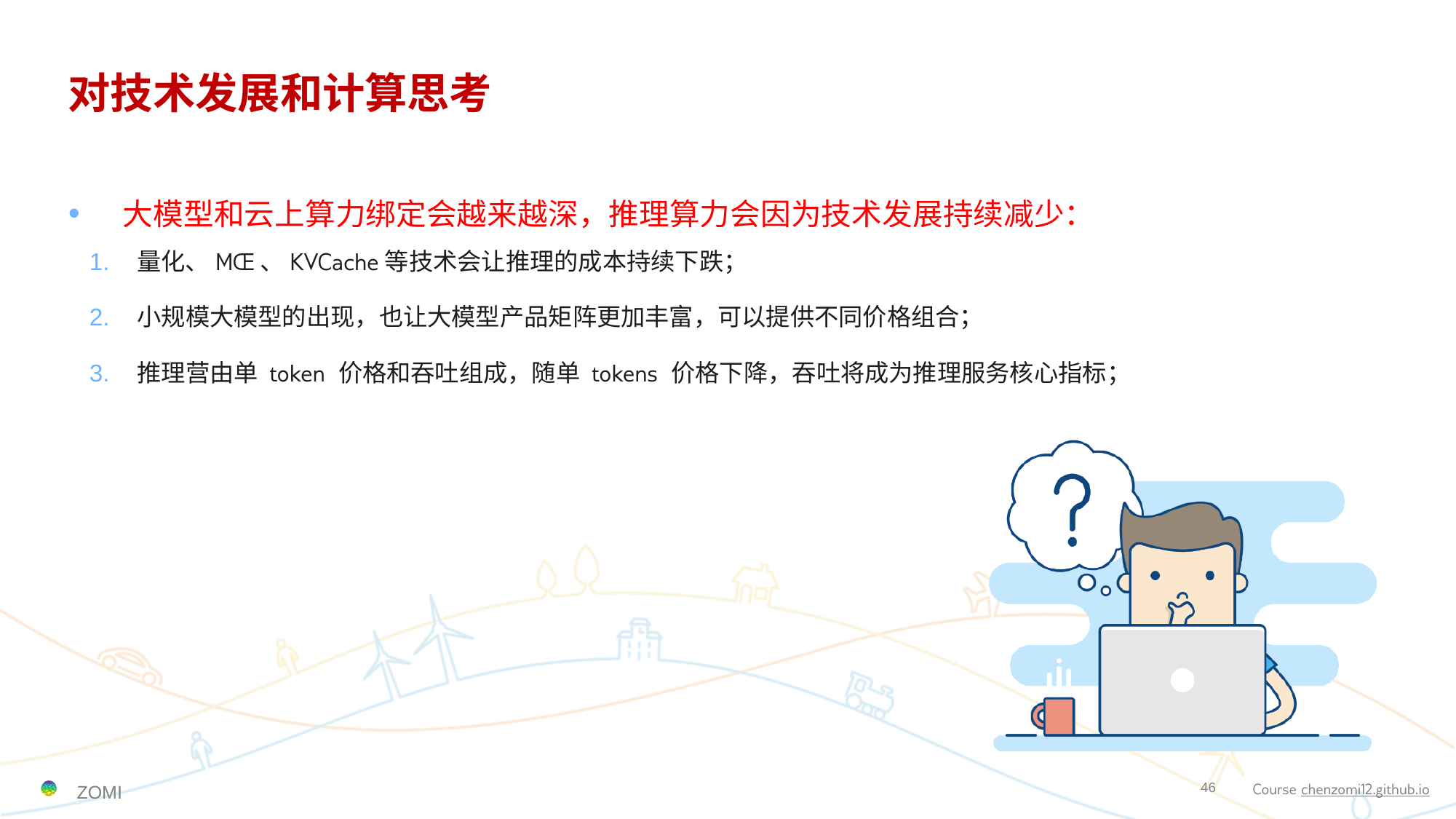

# 对技术发展和计算思考
大模型和云上算力绑定会越来越深，推理算力会因为技术发展持续减少：
量化、MOE、KVCache等技术会让推理的成本持续下跌；
小规模大模型的出现，也让大模型产品矩阵更加丰富，可以提供不同价格组合；
推理营由单 token 价格和吞吐组成，随单 tokens 价格下降，吞吐将成为推理服务核心指标；